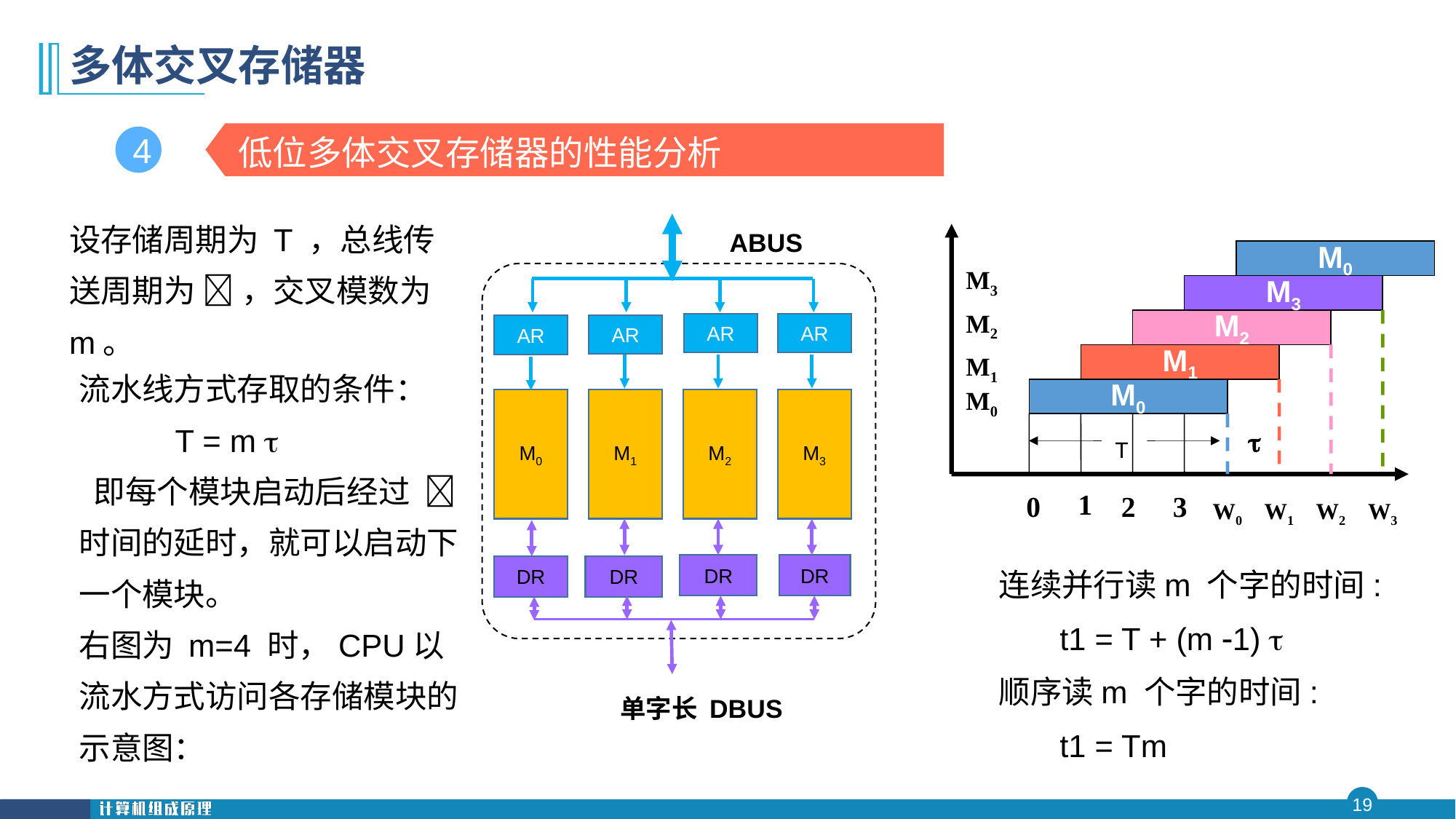

# 多体交叉存储器

低位多体交叉存储器的性能分析
4
设存储周期为 T ，总线传送周期为 τ ，交叉模数为m。

M0
M3
M3
M2
M2

M1
M1

M0
M0

1
0
2
3
W0
W1
W2
W3
ABUS

AR
AR
AR
AR
流水线方式存取的条件：
           T = m τ
 即每个模块启动后经过  τ 时间的延时，就可以启动下一个模块。
右图为 m=4 时，CPU以流水方式访问各存储模块的示意图：
M0
M1
M2
M3
DR
DR
DR
DR
τ
T

连续并行读m 个字的时间:
       t1 = T + (m −1) τ
顺序读m 个字的时间:
       t1 = Tm
单字长 DBUS